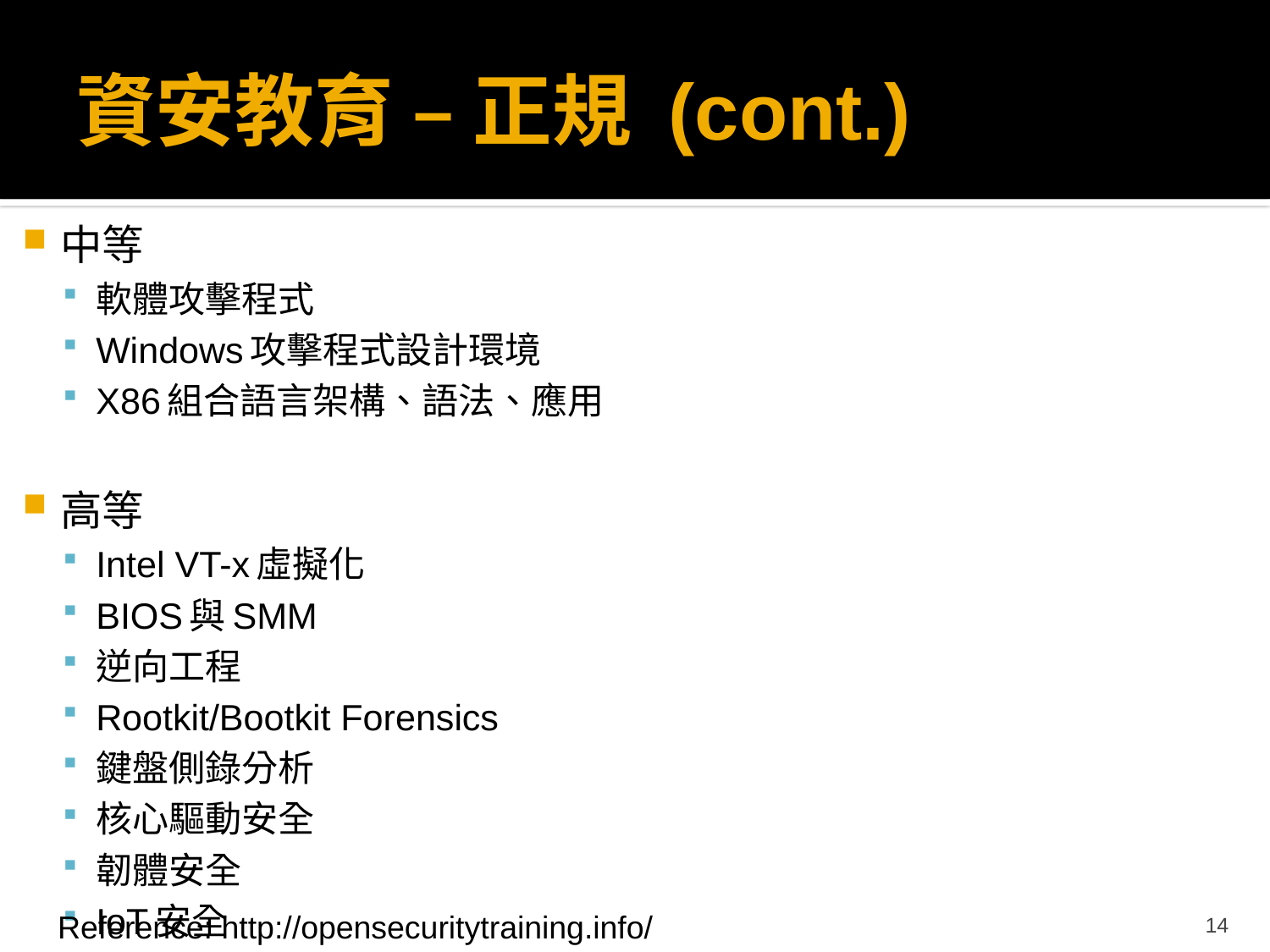

# 資安教育 – 正規 (cont.)
中等
軟體攻擊程式
Windows攻擊程式設計環境
X86組合語言架構、語法、應用

高等
Intel VT-x虛擬化
BIOS與SMM
逆向工程
Rootkit/Bootkit Forensics
鍵盤側錄分析
核心驅動安全
韌體安全
IoT安全

14
Reference: http://opensecuritytraining.info/